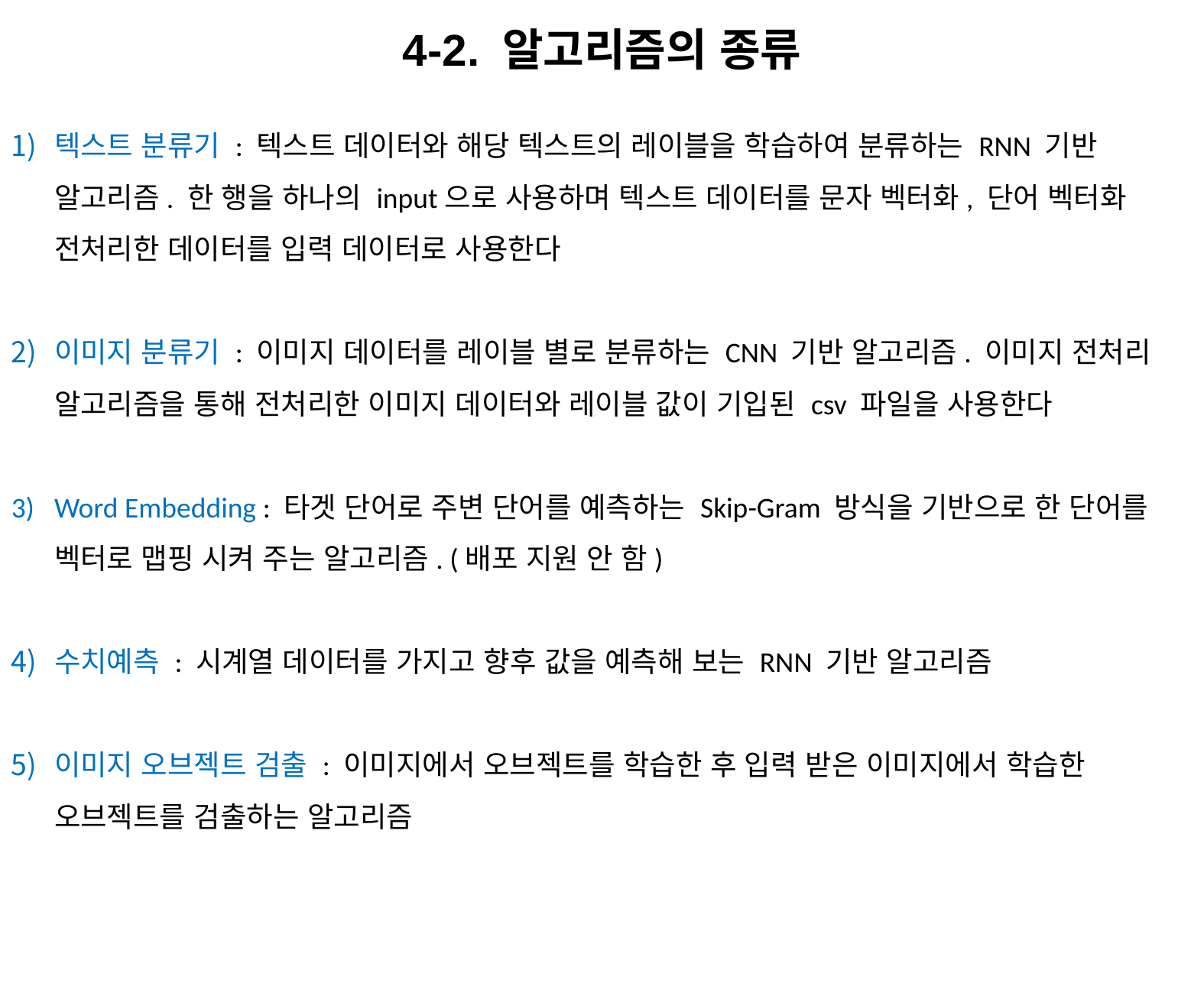

4-2. 알고리즘의 종류
텍스트 분류기 : 텍스트 데이터와 해당 텍스트의 레이블을 학습하여 분류하는 RNN 기반 알고리즘. 한 행을 하나의 input으로 사용하며 텍스트 데이터를 문자 벡터화, 단어 벡터화 전처리한 데이터를 입력 데이터로 사용한다

이미지 분류기 : 이미지 데이터를 레이블 별로 분류하는 CNN 기반 알고리즘. 이미지 전처리 알고리즘을 통해 전처리한 이미지 데이터와 레이블 값이 기입된 csv 파일을 사용한다

Word Embedding : 타겟 단어로 주변 단어를 예측하는 Skip-Gram 방식을 기반으로 한 단어를 벡터로 맵핑 시켜 주는 알고리즘. (배포 지원 안 함)

수치예측 : 시계열 데이터를 가지고 향후 값을 예측해 보는 RNN 기반 알고리즘

이미지 오브젝트 검출 : 이미지에서 오브젝트를 학습한 후 입력 받은 이미지에서 학습한 오브젝트를 검출하는 알고리즘